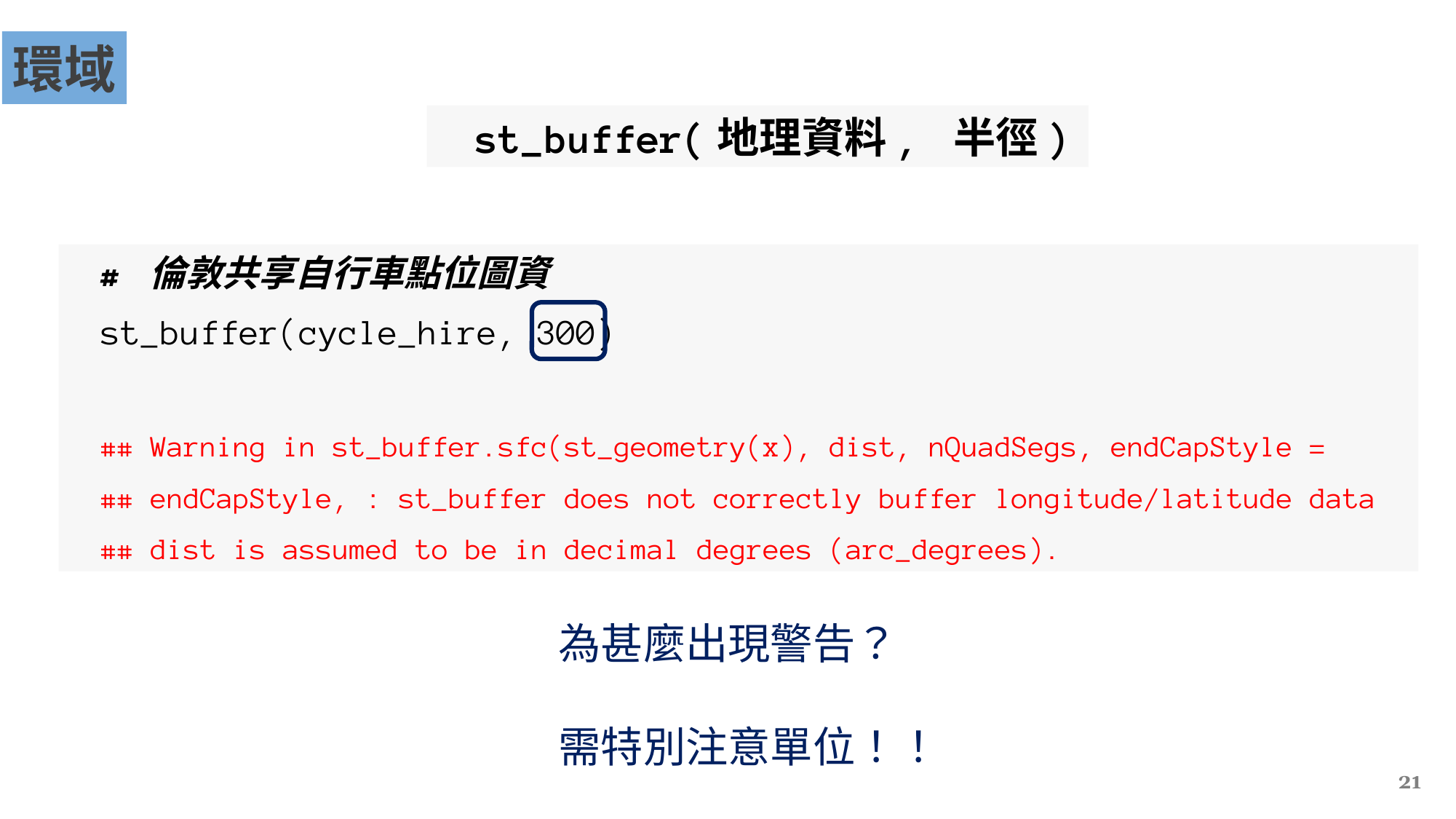

環域
st_buffer(地理資料, 半徑)
# 倫敦共享自行車點位圖資
st_buffer(cycle_hire, 300)

## Warning in st_buffer.sfc(st_geometry(x), dist, nQuadSegs, endCapStyle =
## endCapStyle, : st_buffer does not correctly buffer longitude/latitude data
## dist is assumed to be in decimal degrees (arc_degrees).

為甚麼出現警告？
需特別注意單位！！
21